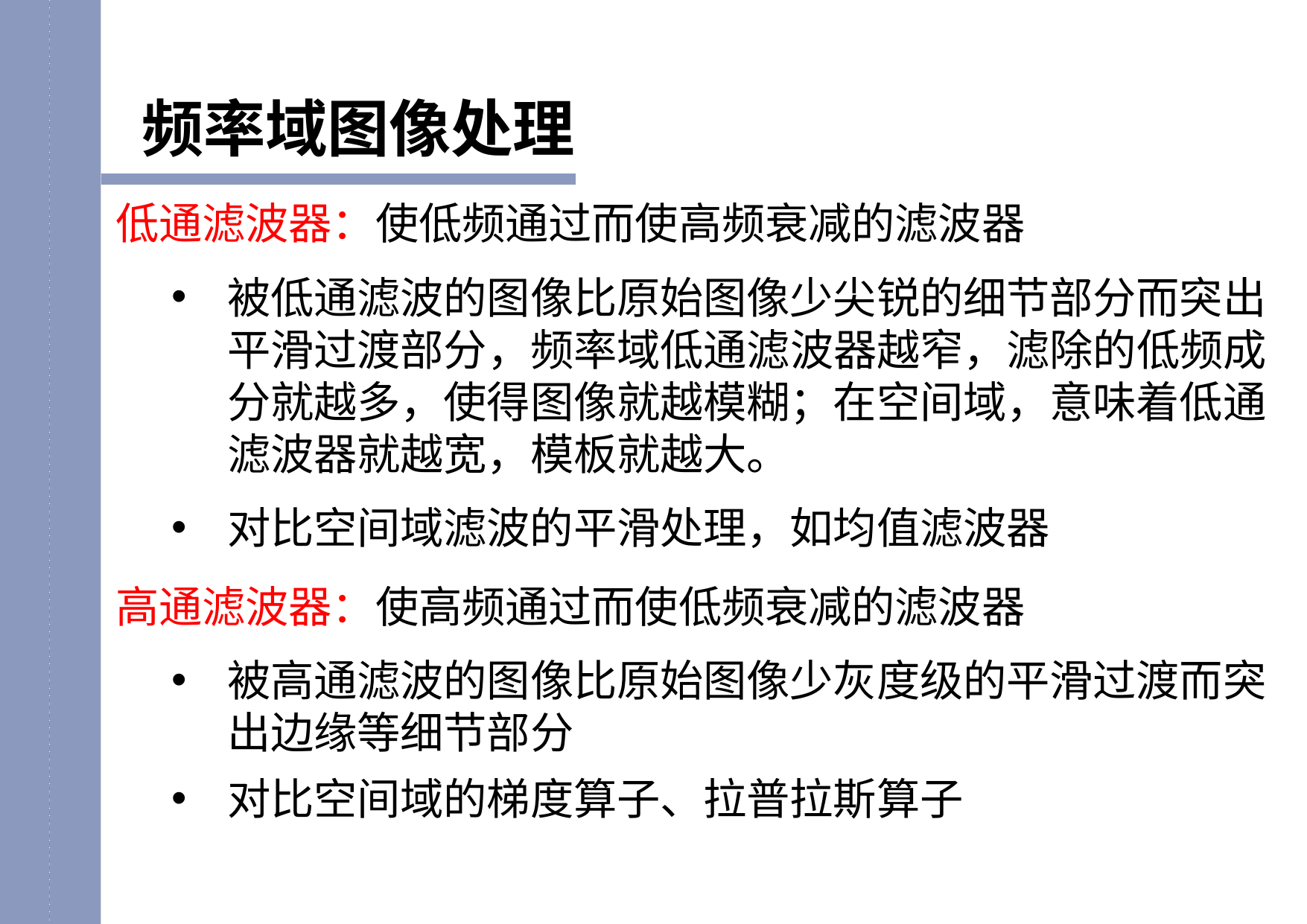

频率域图像处理
低通滤波器：使低频通过而使高频衰减的滤波器
被低通滤波的图像比原始图像少尖锐的细节部分而突出平滑过渡部分，频率域低通滤波器越窄，滤除的低频成分就越多，使得图像就越模糊；在空间域，意味着低通滤波器就越宽，模板就越大。
对比空间域滤波的平滑处理，如均值滤波器
高通滤波器：使高频通过而使低频衰减的滤波器
被高通滤波的图像比原始图像少灰度级的平滑过渡而突出边缘等细节部分
对比空间域的梯度算子、拉普拉斯算子